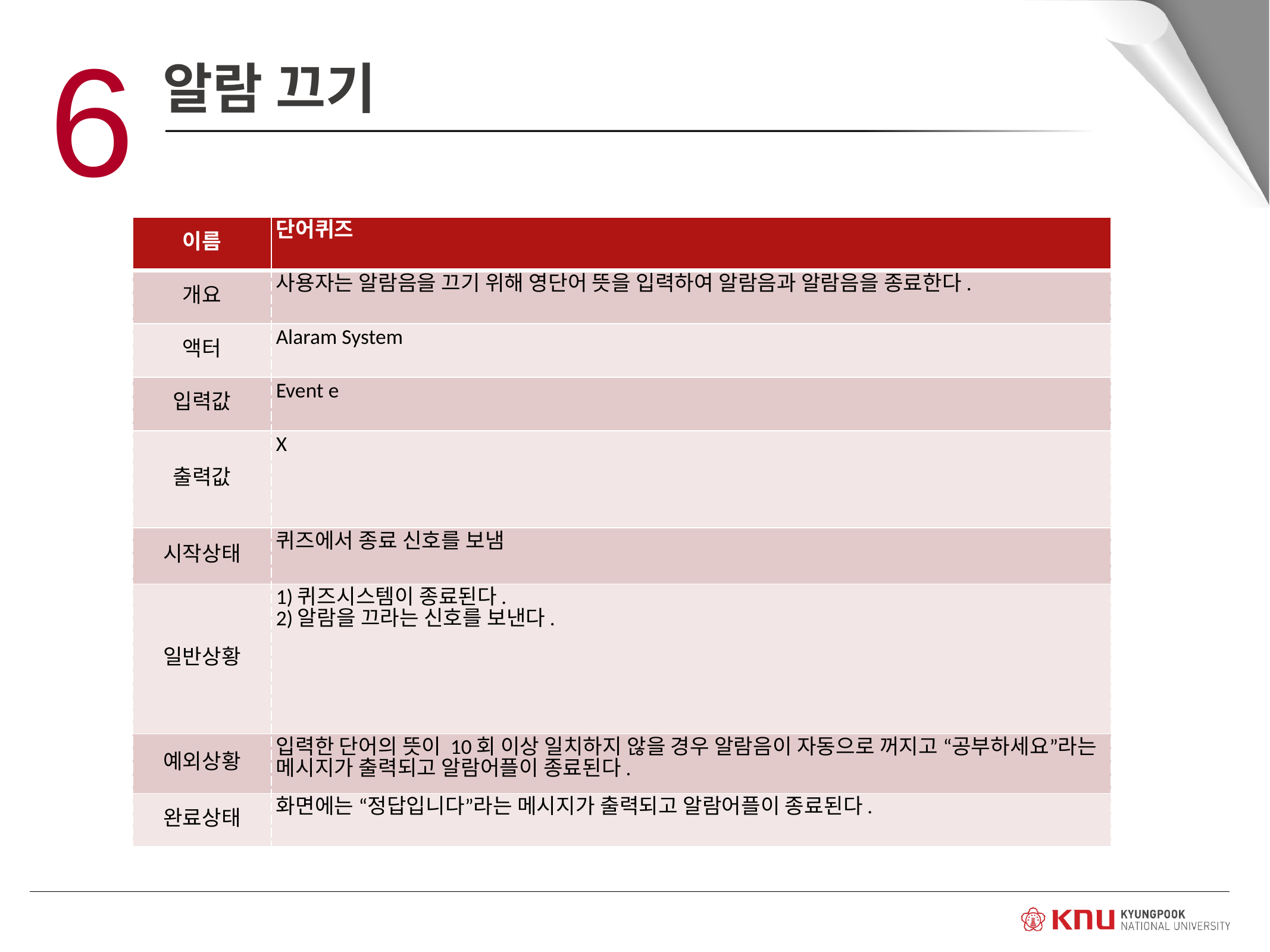

6
알람 끄기
| 이름 | 단어퀴즈 |
| --- | --- |
| 개요 | 사용자는 알람음을 끄기 위해 영단어 뜻을 입력하여 알람음과 알람음을 종료한다. |
| 액터 | Alaram System |
| 입력값 | Event e |
| 출력값 | X |
| 시작상태 | 퀴즈에서 종료 신호를 보냄 |
| 일반상황 | 1)퀴즈시스템이 종료된다. 2)알람을 끄라는 신호를 보낸다. |
| 예외상황 | 입력한 단어의 뜻이 10회 이상 일치하지 않을 경우 알람음이 자동으로 꺼지고 “공부하세요”라는 메시지가 출력되고 알람어플이 종료된다. |
| 완료상태 | 화면에는 “정답입니다”라는 메시지가 출력되고 알람어플이 종료된다. |
11